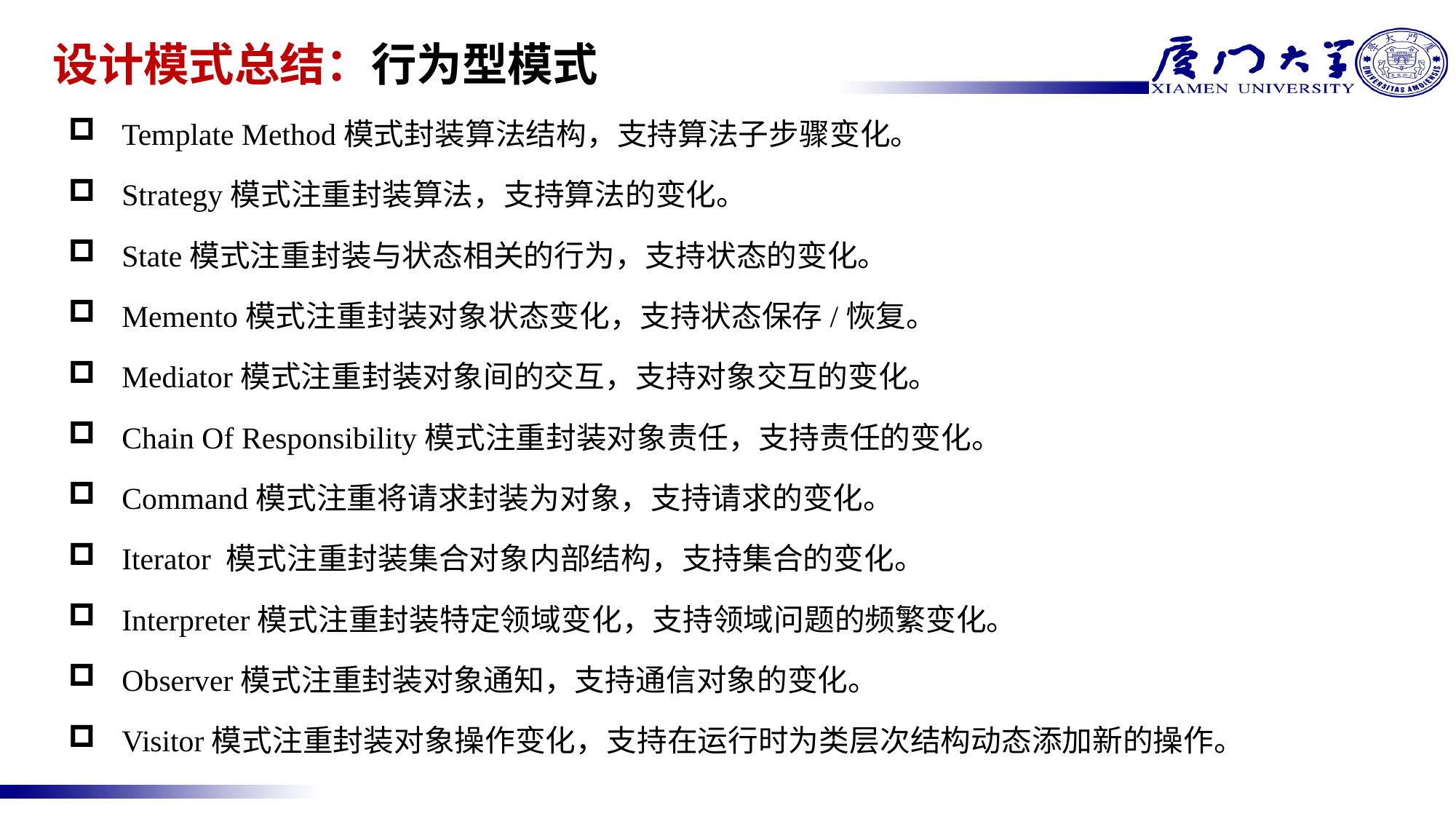

# 设计模式总结：行为型模式
Template Method模式封装算法结构，支持算法子步骤变化。
Strategy模式注重封装算法，支持算法的变化。
State模式注重封装与状态相关的行为，支持状态的变化。
Memento模式注重封装对象状态变化，支持状态保存/恢复。
Mediator模式注重封装对象间的交互，支持对象交互的变化。
Chain Of Responsibility模式注重封装对象责任，支持责任的变化。
Command模式注重将请求封装为对象，支持请求的变化。
Iterator 模式注重封装集合对象内部结构，支持集合的变化。
Interpreter模式注重封装特定领域变化，支持领域问题的频繁变化。
Observer模式注重封装对象通知，支持通信对象的变化。
Visitor模式注重封装对象操作变化，支持在运行时为类层次结构动态添加新的操作。